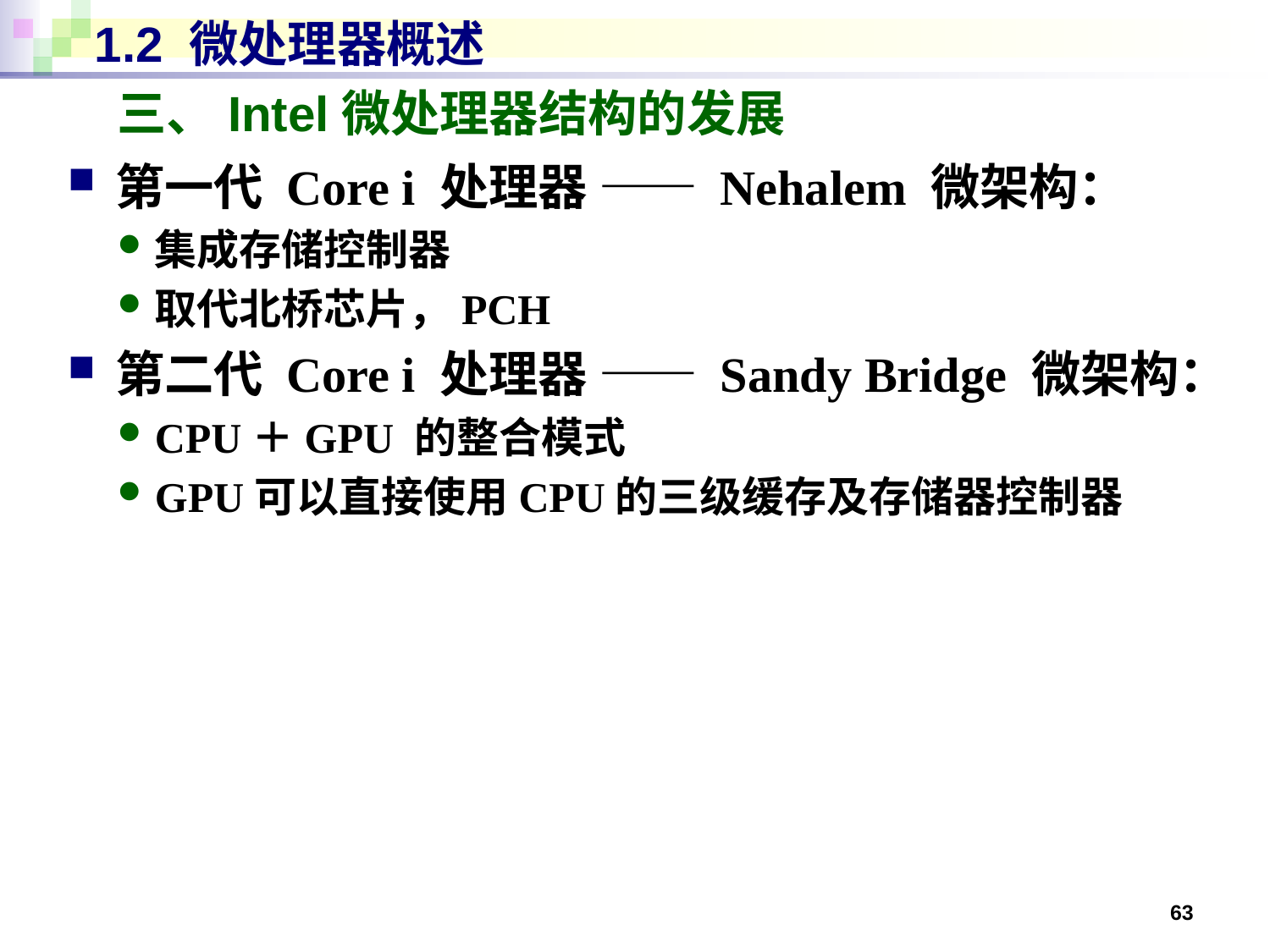

# 1.2 微处理器概述
三、Intel微处理器结构的发展
第一代 Core i 处理器 —— Nehalem 微架构：
集成存储控制器
取代北桥芯片，PCH
第二代 Core i 处理器 —— Sandy Bridge 微架构：
CPU＋GPU 的整合模式
GPU可以直接使用CPU的三级缓存及存储器控制器
63